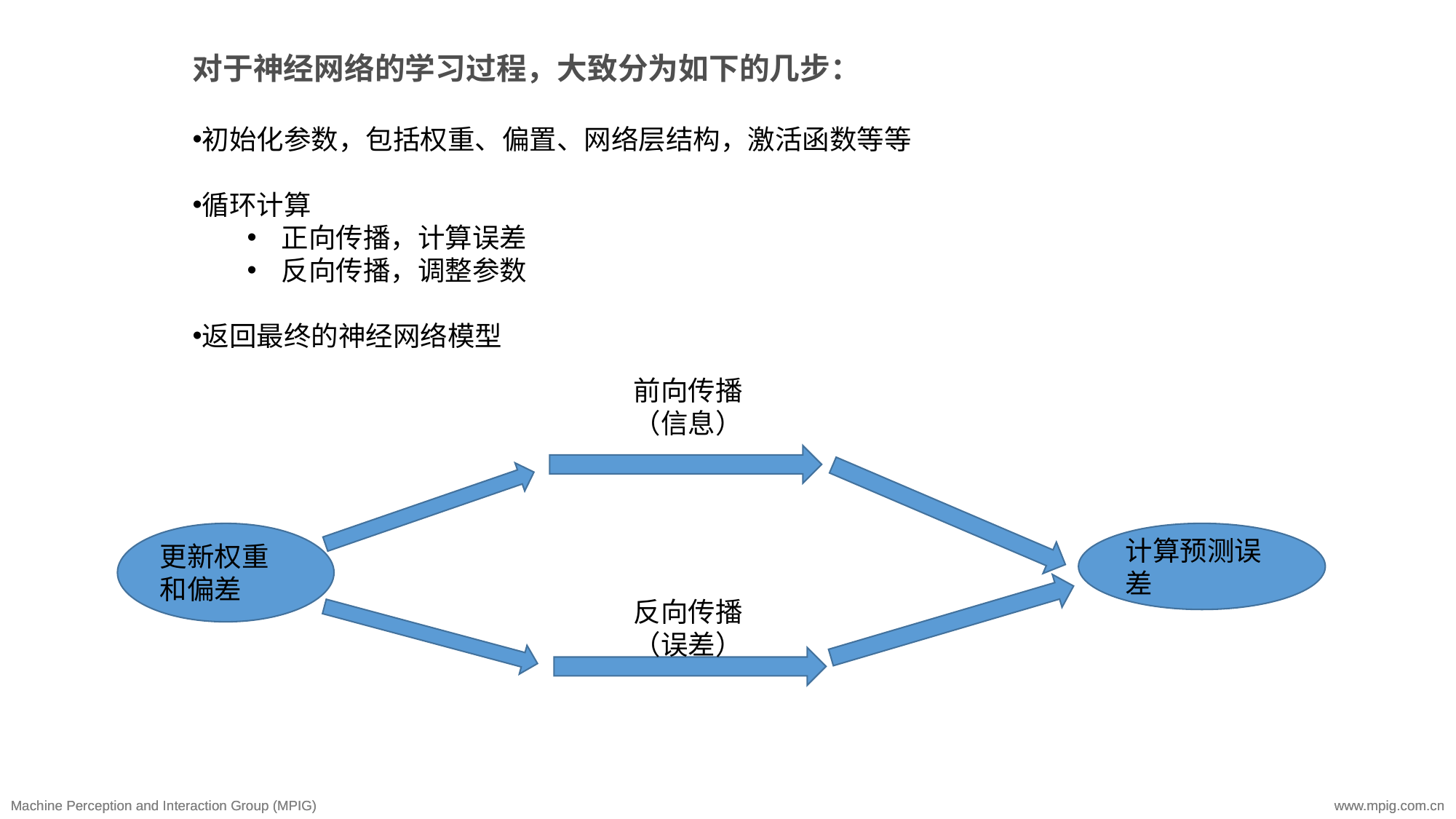

对于神经网络的学习过程，大致分为如下的几步：

初始化参数，包括权重、偏置、网络层结构，激活函数等等

循环计算
正向传播，计算误差
反向传播，调整参数

返回最终的神经网络模型
前向传播
（信息）

更新权重和偏差
计算预测误差
反向传播
（误差）